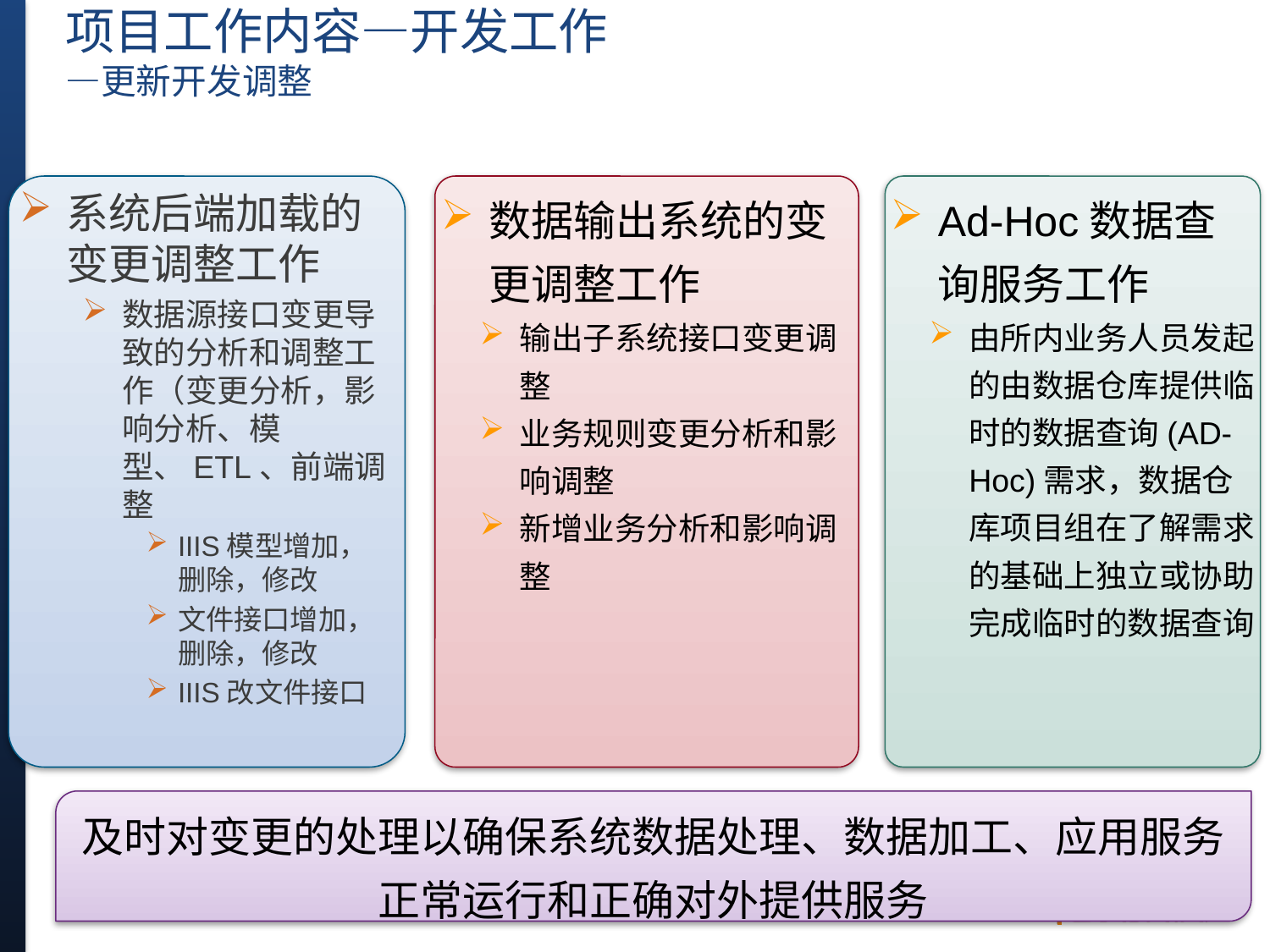

# 项目工作内容—开发工作 —更新开发调整
系统后端加载的变更调整工作
数据源接口变更导致的分析和调整工作（变更分析，影响分析、模型、ETL、前端调整
IIIS模型增加，删除，修改
文件接口增加，删除，修改
IIIS改文件接口
数据输出系统的变更调整工作
输出子系统接口变更调整
业务规则变更分析和影响调整
新增业务分析和影响调整
Ad-Hoc数据查询服务工作
由所内业务人员发起的由数据仓库提供临时的数据查询(AD-Hoc)需求，数据仓库项目组在了解需求的基础上独立或协助完成临时的数据查询
及时对变更的处理以确保系统数据处理、数据加工、应用服务正常运行和正确对外提供服务